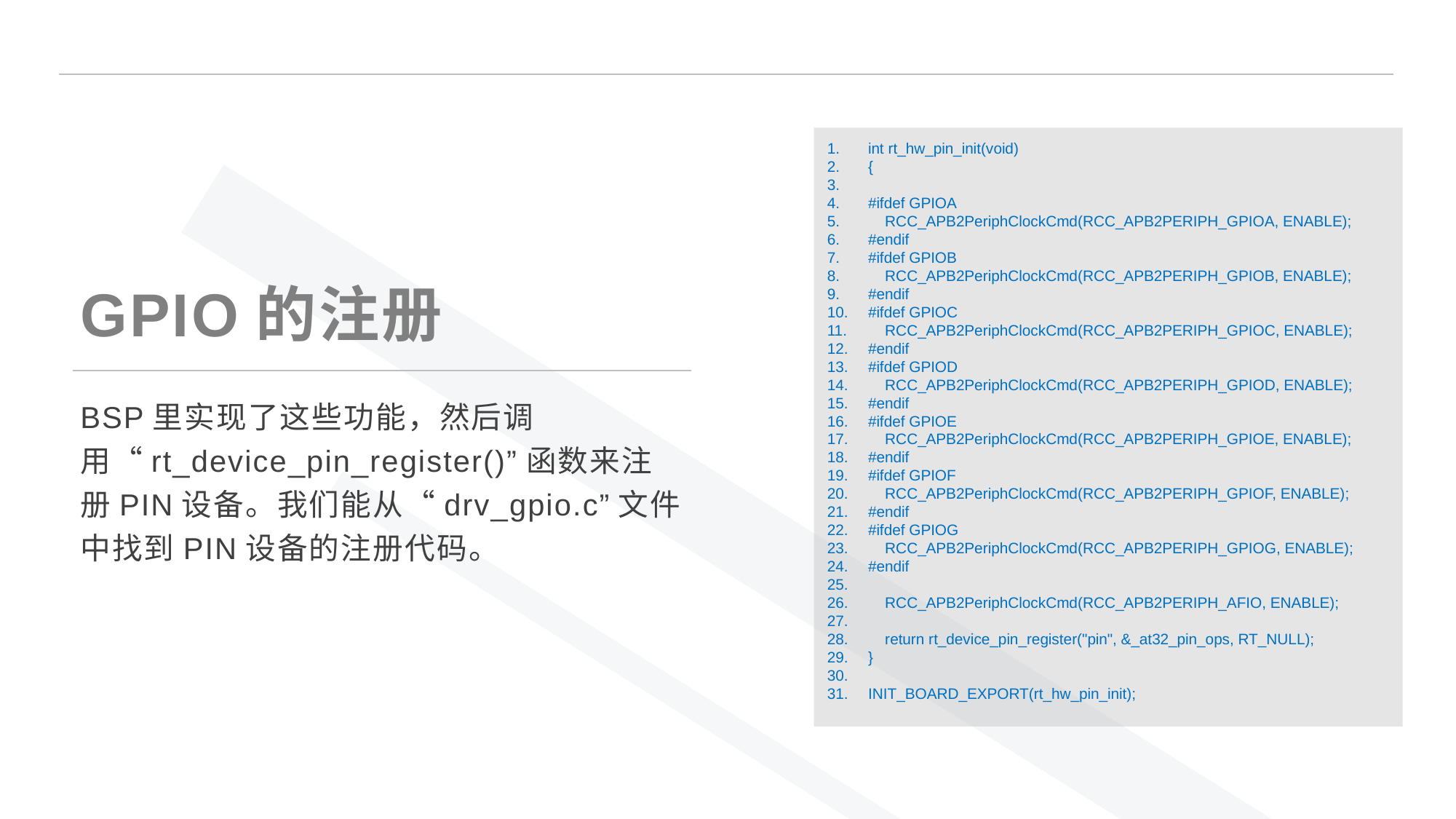

int rt_hw_pin_init(void)
{

#ifdef GPIOA
    RCC_APB2PeriphClockCmd(RCC_APB2PERIPH_GPIOA, ENABLE);
#endif
#ifdef GPIOB
    RCC_APB2PeriphClockCmd(RCC_APB2PERIPH_GPIOB, ENABLE);
#endif
#ifdef GPIOC
    RCC_APB2PeriphClockCmd(RCC_APB2PERIPH_GPIOC, ENABLE);
#endif
#ifdef GPIOD
    RCC_APB2PeriphClockCmd(RCC_APB2PERIPH_GPIOD, ENABLE);
#endif
#ifdef GPIOE
    RCC_APB2PeriphClockCmd(RCC_APB2PERIPH_GPIOE, ENABLE);
#endif
#ifdef GPIOF
    RCC_APB2PeriphClockCmd(RCC_APB2PERIPH_GPIOF, ENABLE);
#endif
#ifdef GPIOG
    RCC_APB2PeriphClockCmd(RCC_APB2PERIPH_GPIOG, ENABLE);
#endif

    RCC_APB2PeriphClockCmd(RCC_APB2PERIPH_AFIO, ENABLE);

    return rt_device_pin_register("pin", &_at32_pin_ops, RT_NULL);
}

INIT_BOARD_EXPORT(rt_hw_pin_init);
GPIO的注册

BSP里实现了这些功能，然后调用“rt_device_pin_register()”函数来注册PIN设备。我们能从“drv_gpio.c”文件中找到PIN设备的注册代码。